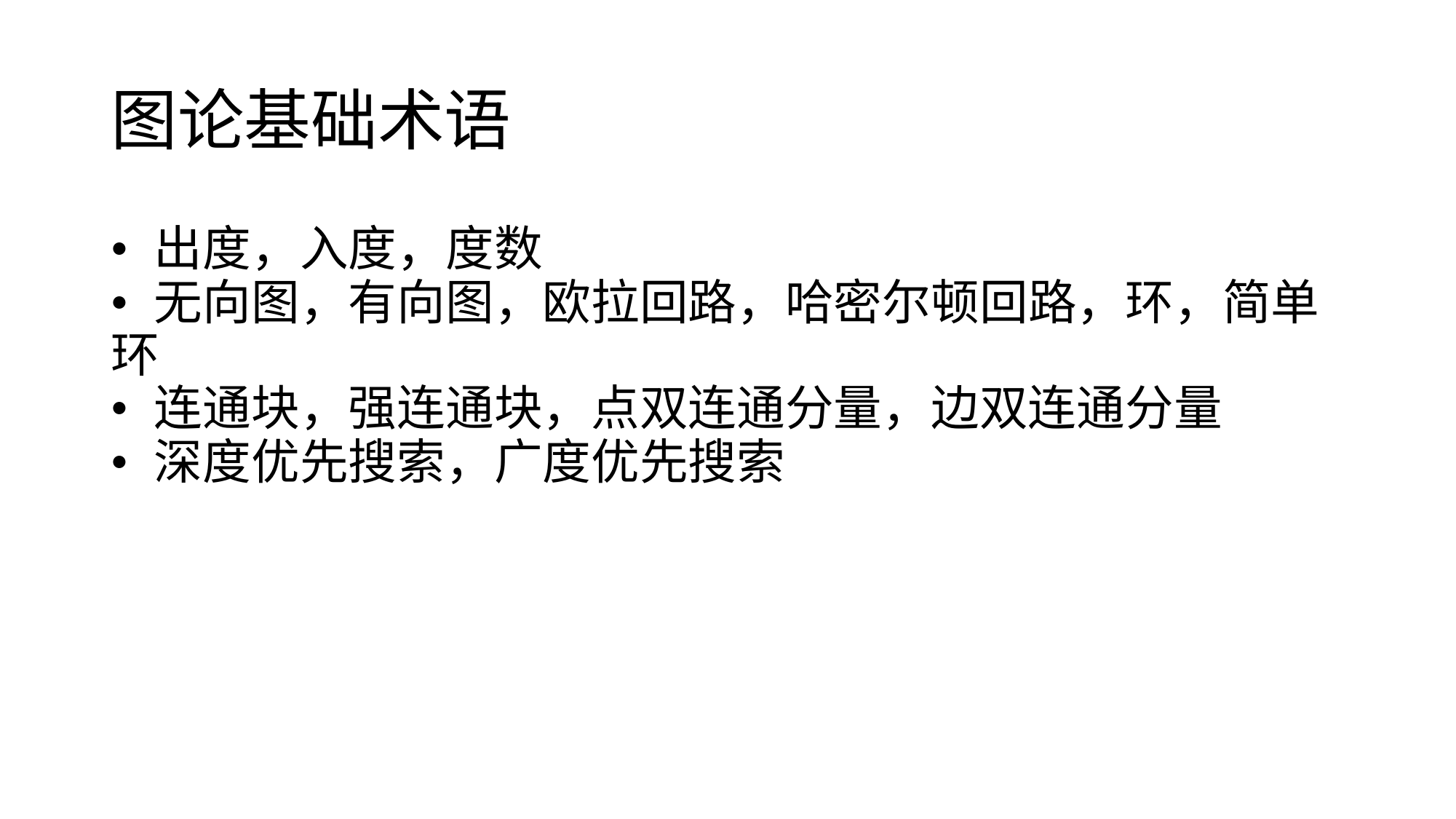

# 图论基础术语
• 出度，入度，度数
• 无向图，有向图，欧拉回路，哈密尔顿回路，环，简单环
• 连通块，强连通块，点双连通分量，边双连通分量
• 深度优先搜索，⼴度优先搜索